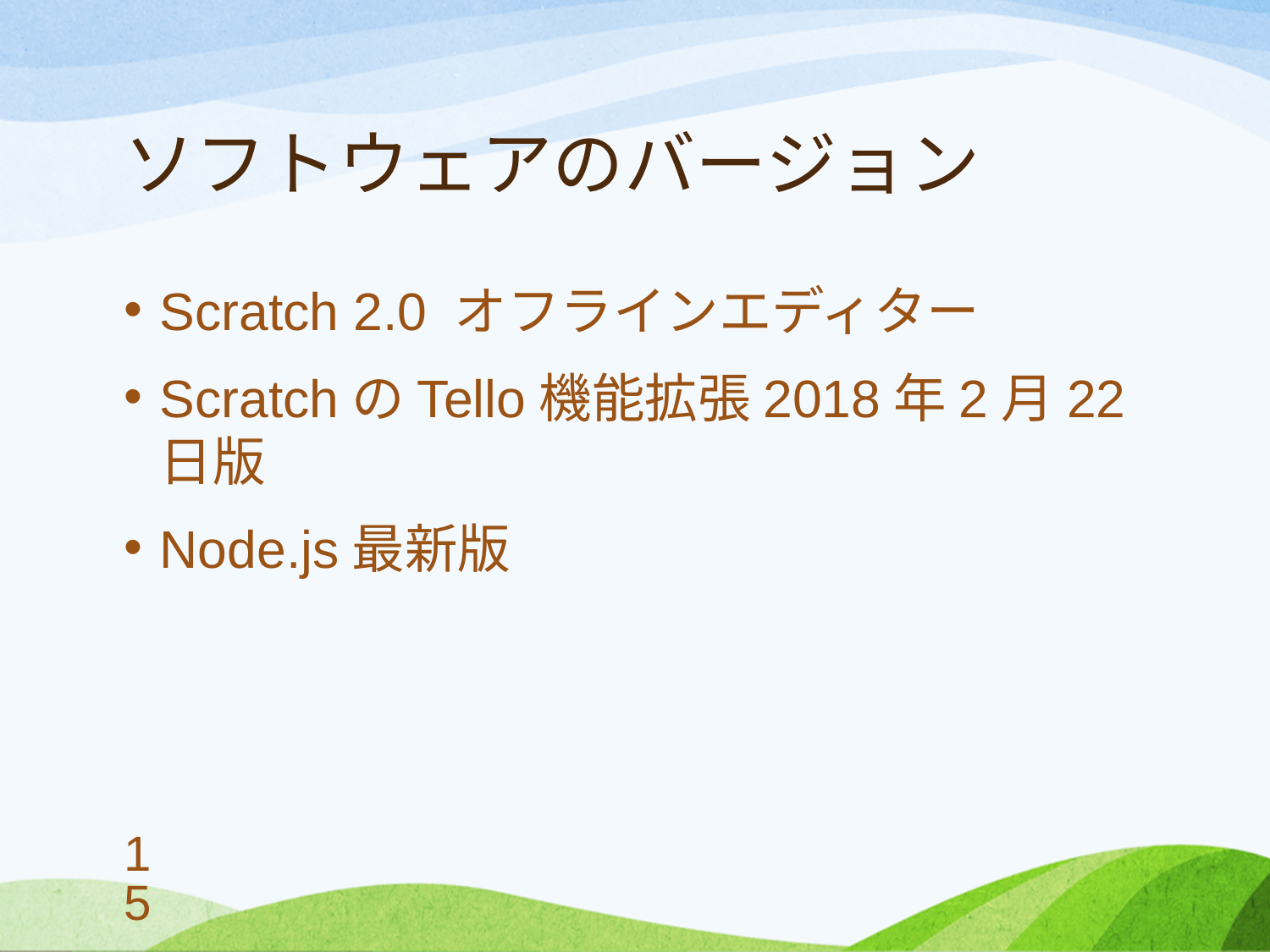

# ソフトウェアのバージョン
Scratch 2.0 オフラインエディター
ScratchのTello機能拡張2018年2月22日版
Node.js最新版
15